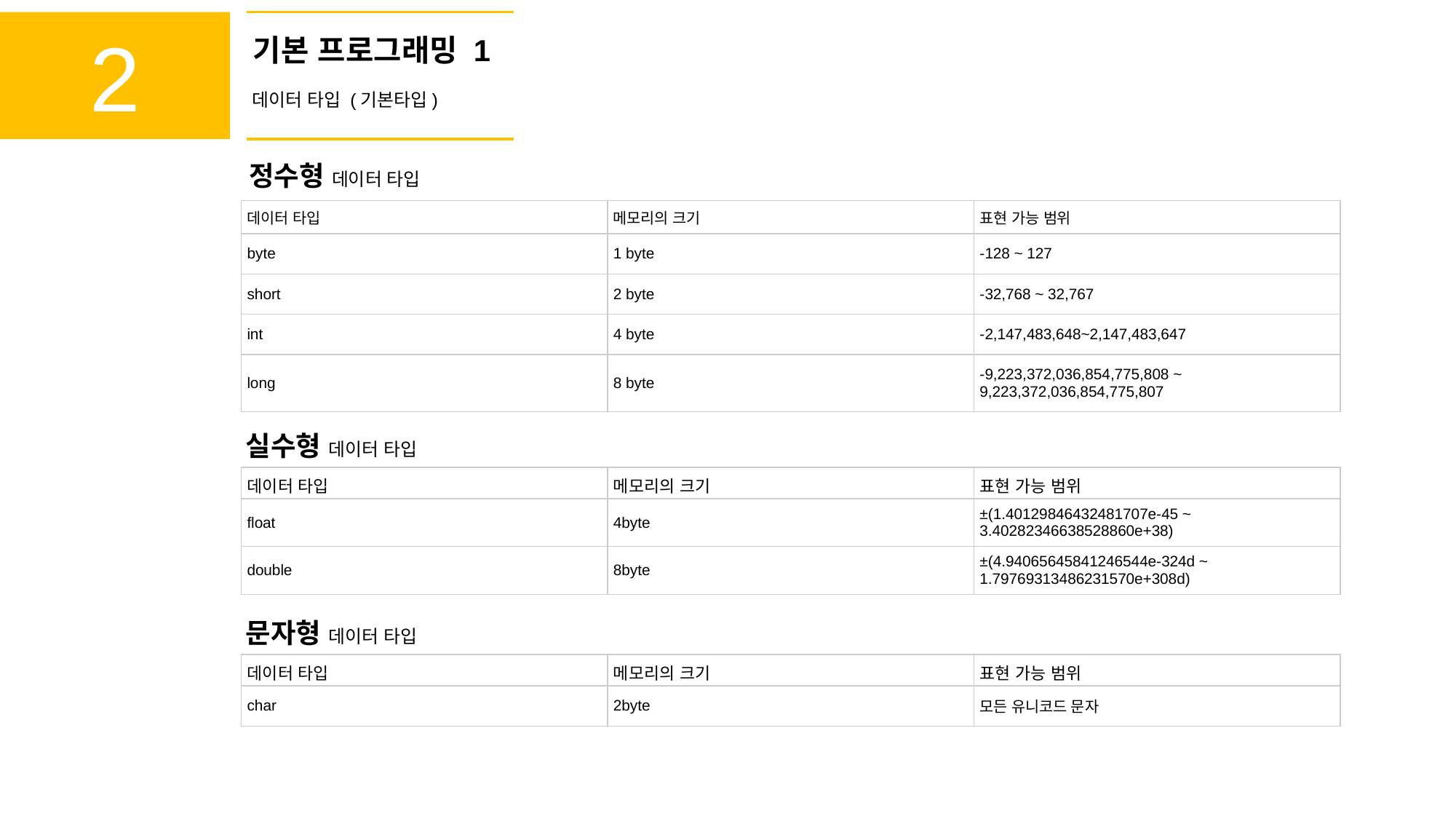

2
기본 프로그래밍 1
데이터 타입 (기본타입)
정수형 데이터 타입
| 데이터 타입 | 메모리의 크기 | 표현 가능 범위 |
| --- | --- | --- |
| byte | 1 byte | -128 ~ 127 |
| short | 2 byte | -32,768 ~ 32,767 |
| int | 4 byte | -2,147,483,648~2,147,483,647 |
| long | 8 byte | -9,223,372,036,854,775,808 ~ 9,223,372,036,854,775,807 |
실수형 데이터 타입
| 데이터 타입 | 메모리의 크기 | 표현 가능 범위 |
| --- | --- | --- |
| float | 4byte | ±(1.40129846432481707e-45 ~ 3.40282346638528860e+38) |
| double | 8byte | ±(4.94065645841246544e-324d ~ 1.79769313486231570e+308d) |
문자형 데이터 타입
| 데이터 타입 | 메모리의 크기 | 표현 가능 범위 |
| --- | --- | --- |
| char | 2byte | 모든 유니코드 문자 |